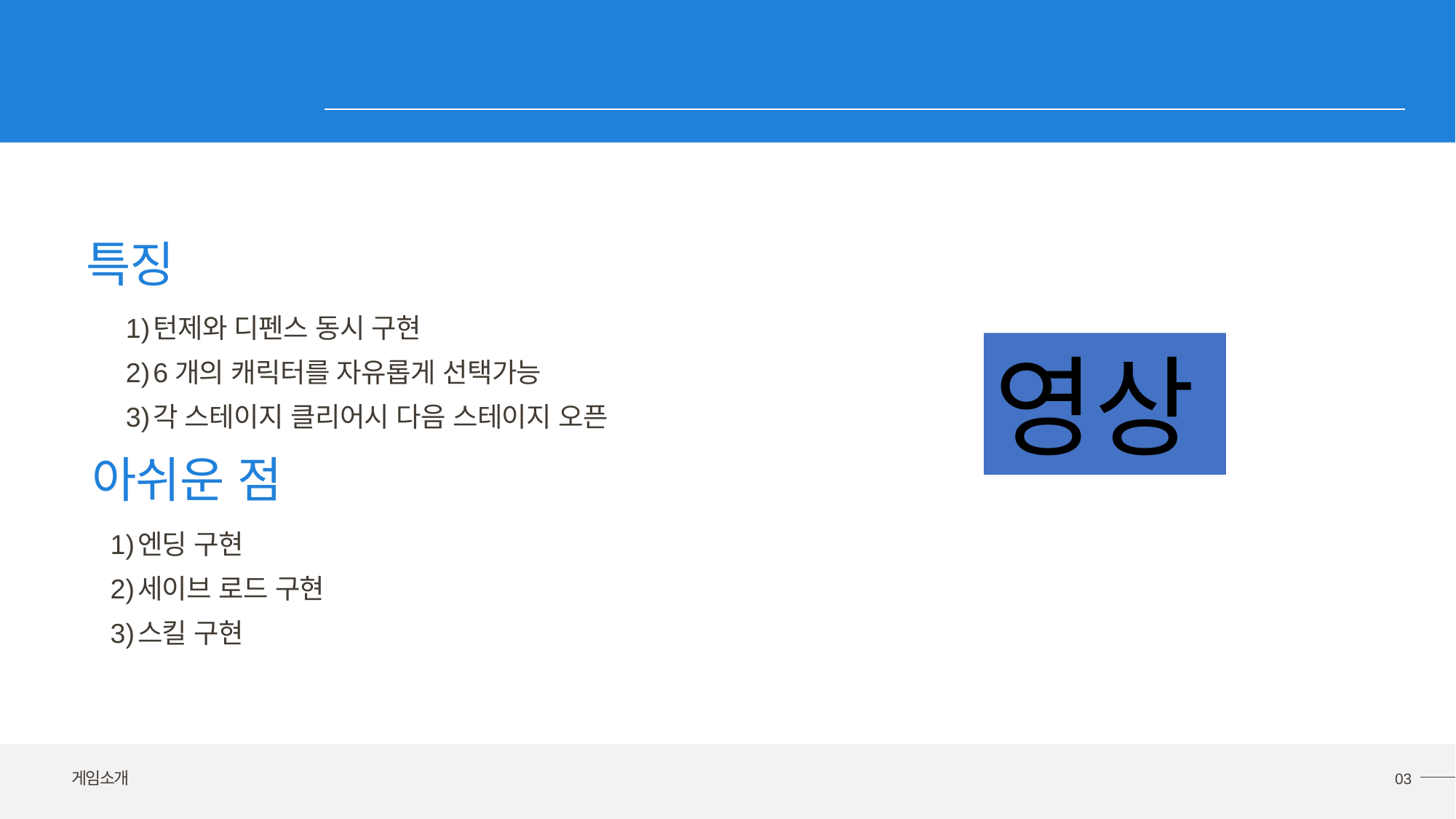

게임소개
특징
턴제와 디펜스 동시 구현
6개의 캐릭터를 자유롭게 선택가능
각 스테이지 클리어시 다음 스테이지 오픈
아쉬운 점
엔딩 구현
세이브 로드 구현
스킬 구현
영상

03
게임소개